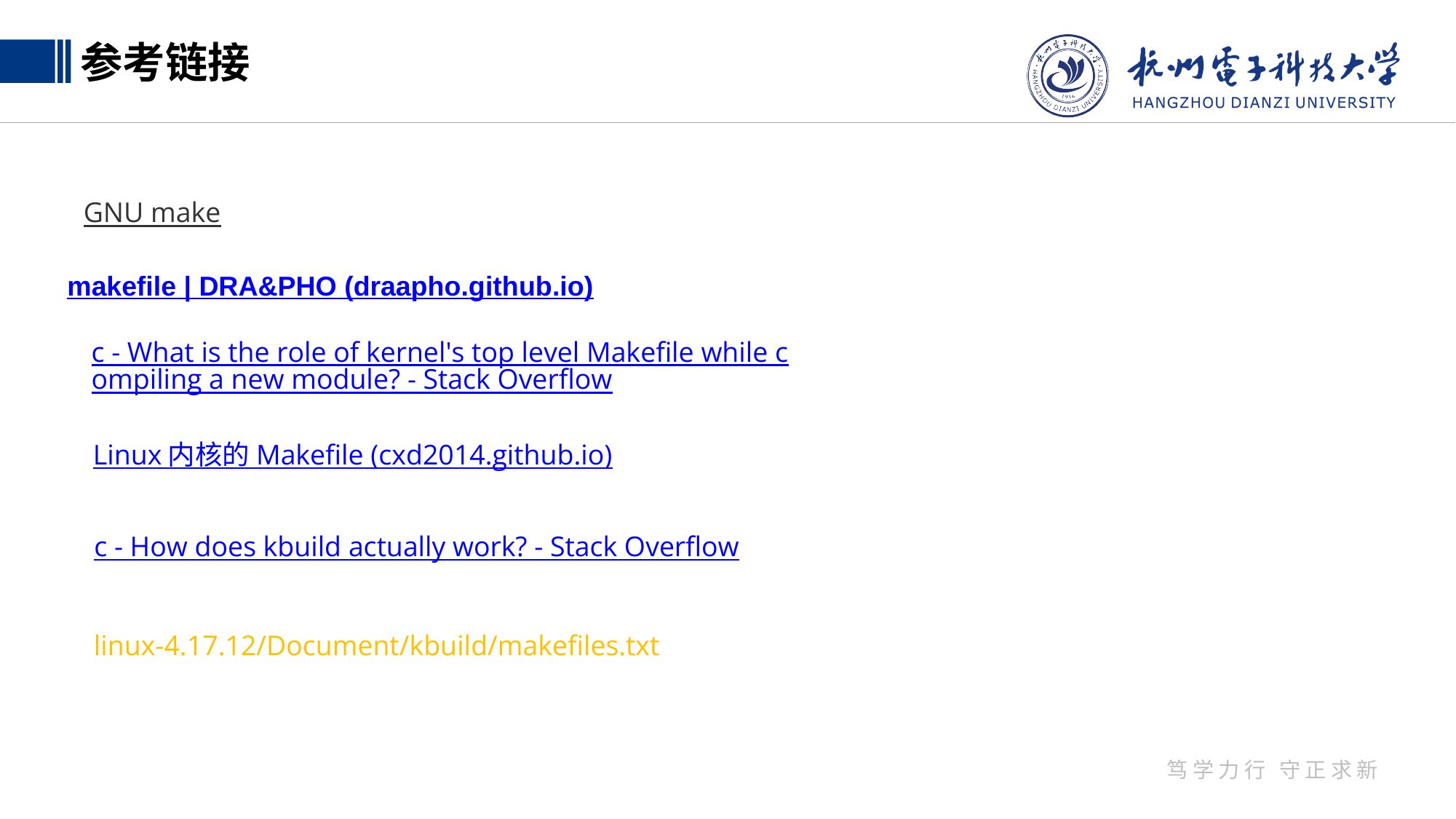

参考链接
GNU make
makefile | DRA&PHO (draapho.github.io)
c - What is the role of kernel's top level Makefile while compiling a new module? - Stack Overflow
Linux 内核的 Makefile (cxd2014.github.io)
c - How does kbuild actually work? - Stack Overflow
linux-4.17.12/Document/kbuild/makefiles.txt
笃学力行 守正求新